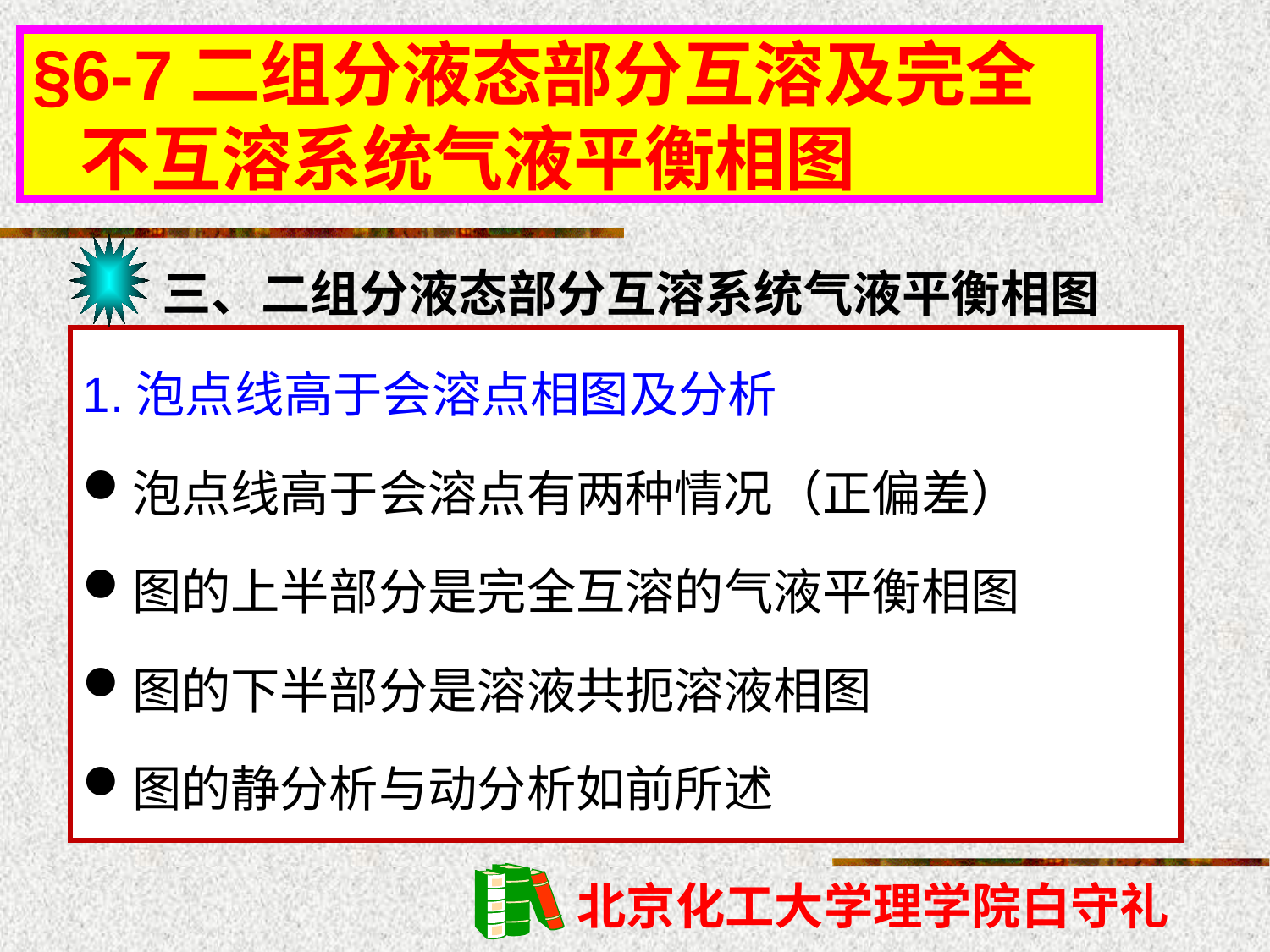

§6-7二组分液态部分互溶及完全
   不互溶系统气液平衡相图
三、二组分液态部分互溶系统气液平衡相图

1.泡点线高于会溶点相图及分析
泡点线高于会溶点有两种情况（正偏差）
图的上半部分是完全互溶的气液平衡相图
图的下半部分是溶液共扼溶液相图
图的静分析与动分析如前所述